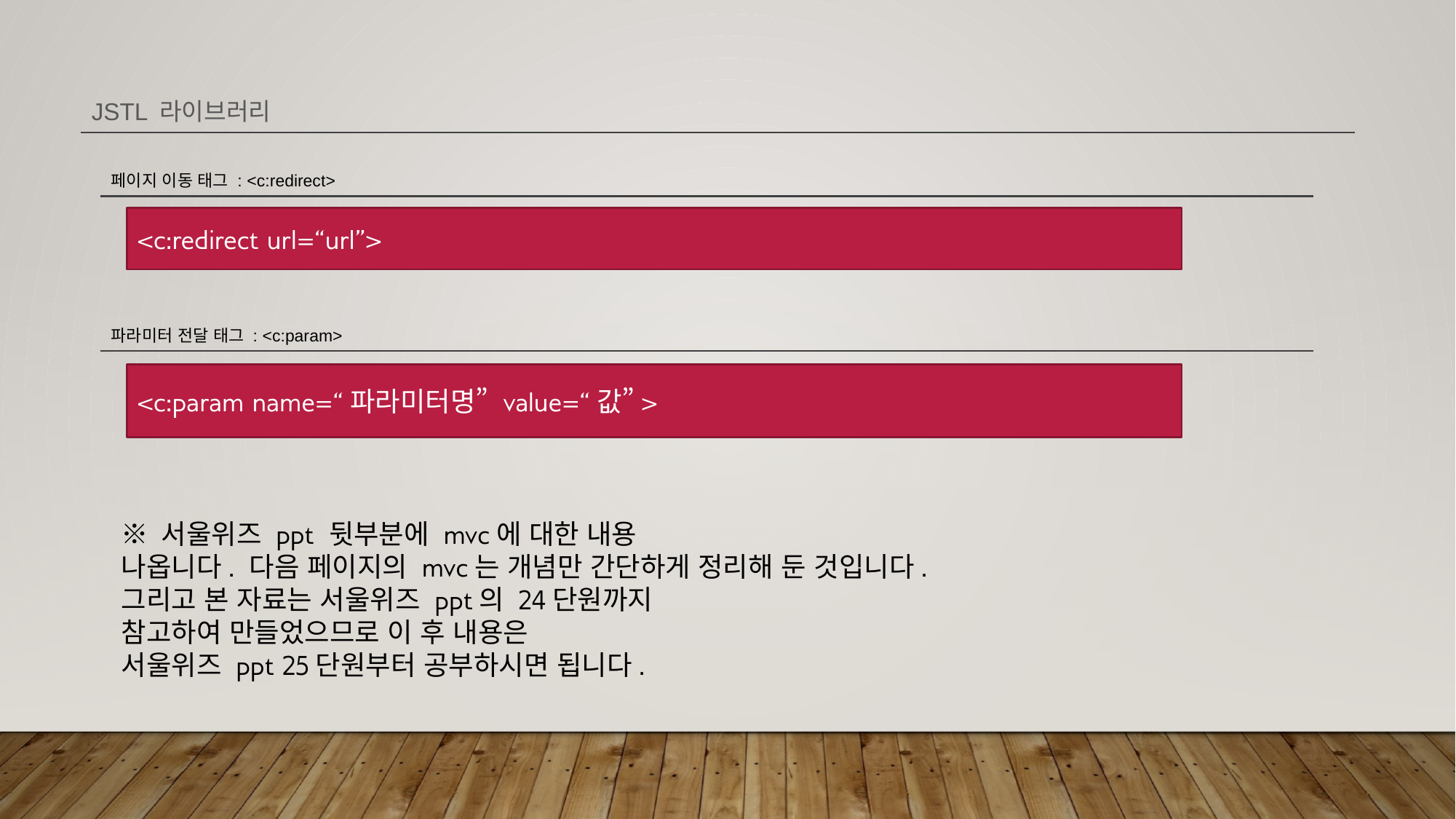

JSTL 라이브러리
페이지 이동 태그 : <c:redirect>
<c:redirect url=“url”>
파라미터 전달 태그 : <c:param>
<c:param name=“파라미터명” value=“값”>
※ 서울위즈 ppt 뒷부분에 mvc에 대한 내용
나옵니다. 다음 페이지의 mvc는 개념만 간단하게 정리해 둔 것입니다.
그리고 본 자료는 서울위즈 ppt의 24단원까지
참고하여 만들었으므로 이 후 내용은
서울위즈 ppt 25단원부터 공부하시면 됩니다.